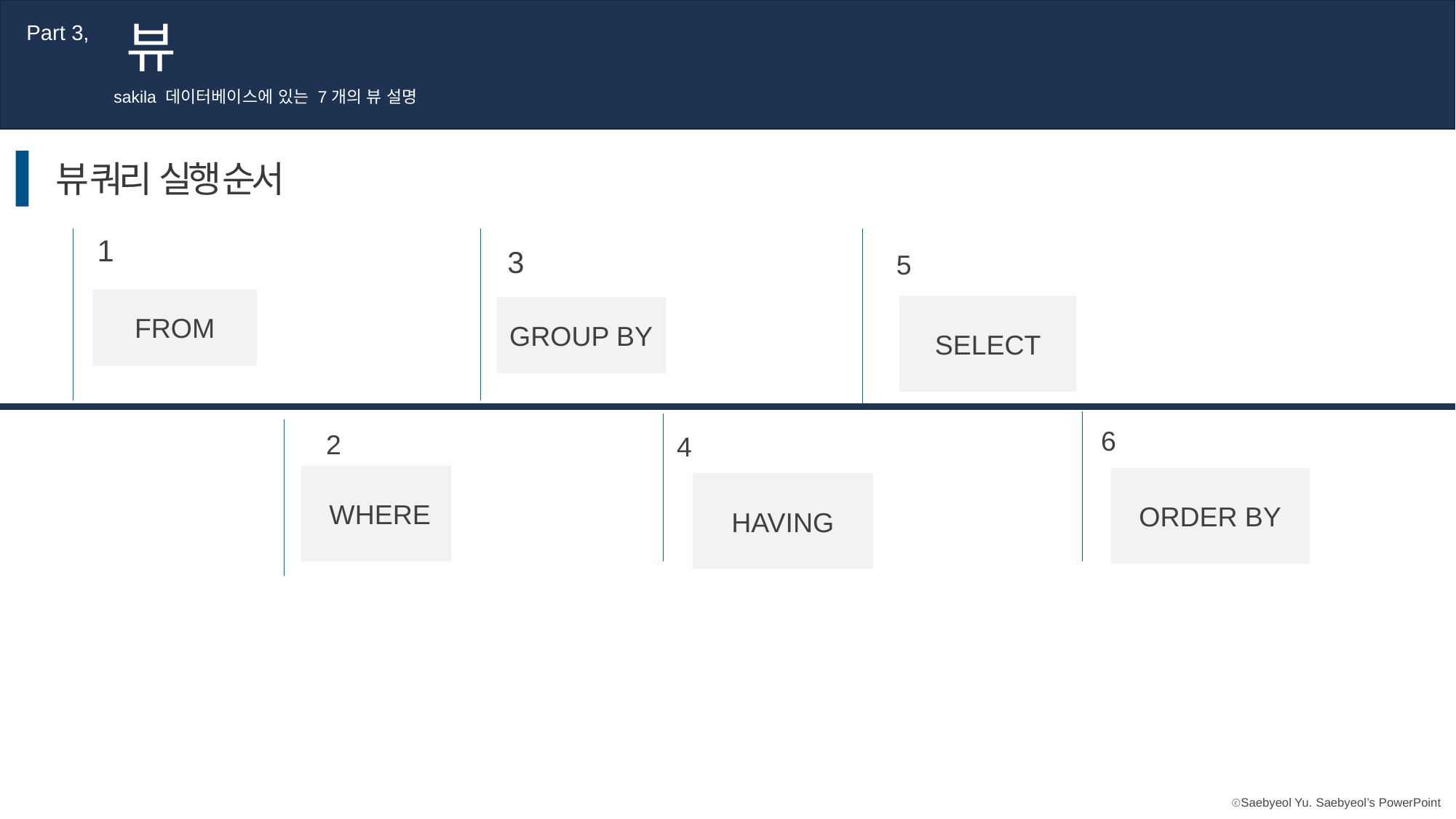

뷰
Part 3,
sakila 데이터베이스에 있는 7개의 뷰 설명

뷰 쿼리  실행 순서
1
3
5
FROM
SELECT
GROUP BY
6
2
4
 WHERE
ORDER BY
HAVING